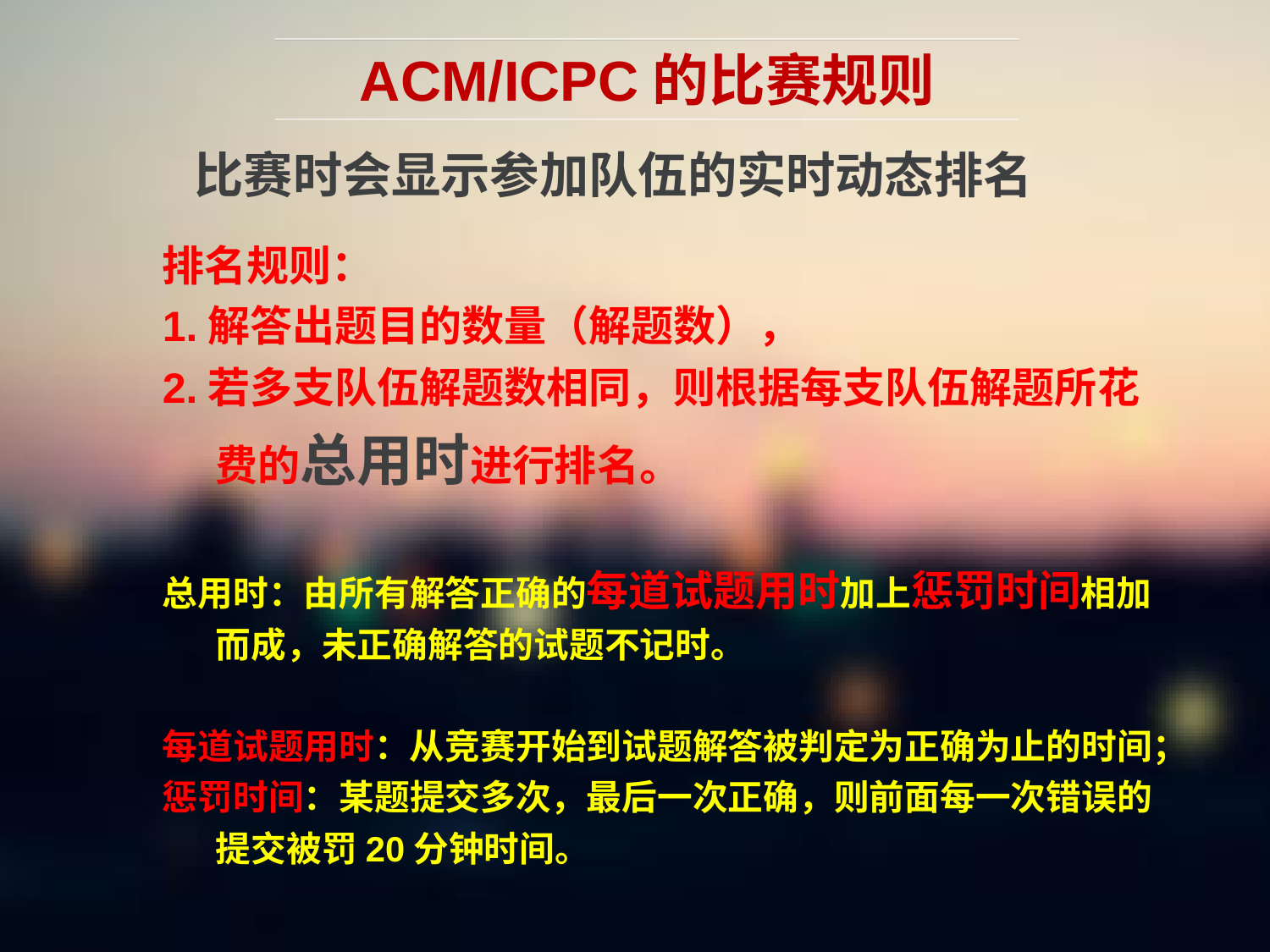

# ACM/ICPC的比赛规则
比赛时会显示参加队伍的实时动态排名
排名规则：
1.解答出题目的数量（解题数），
2.若多支队伍解题数相同，则根据每支队伍解题所花费的总用时进行排名。

总用时：由所有解答正确的每道试题用时加上惩罚时间相加而成，未正确解答的试题不记时。

每道试题用时：从竞赛开始到试题解答被判定为正确为止的时间；
惩罚时间：某题提交多次，最后一次正确，则前面每一次错误的 提交被罚20分钟时间。

6